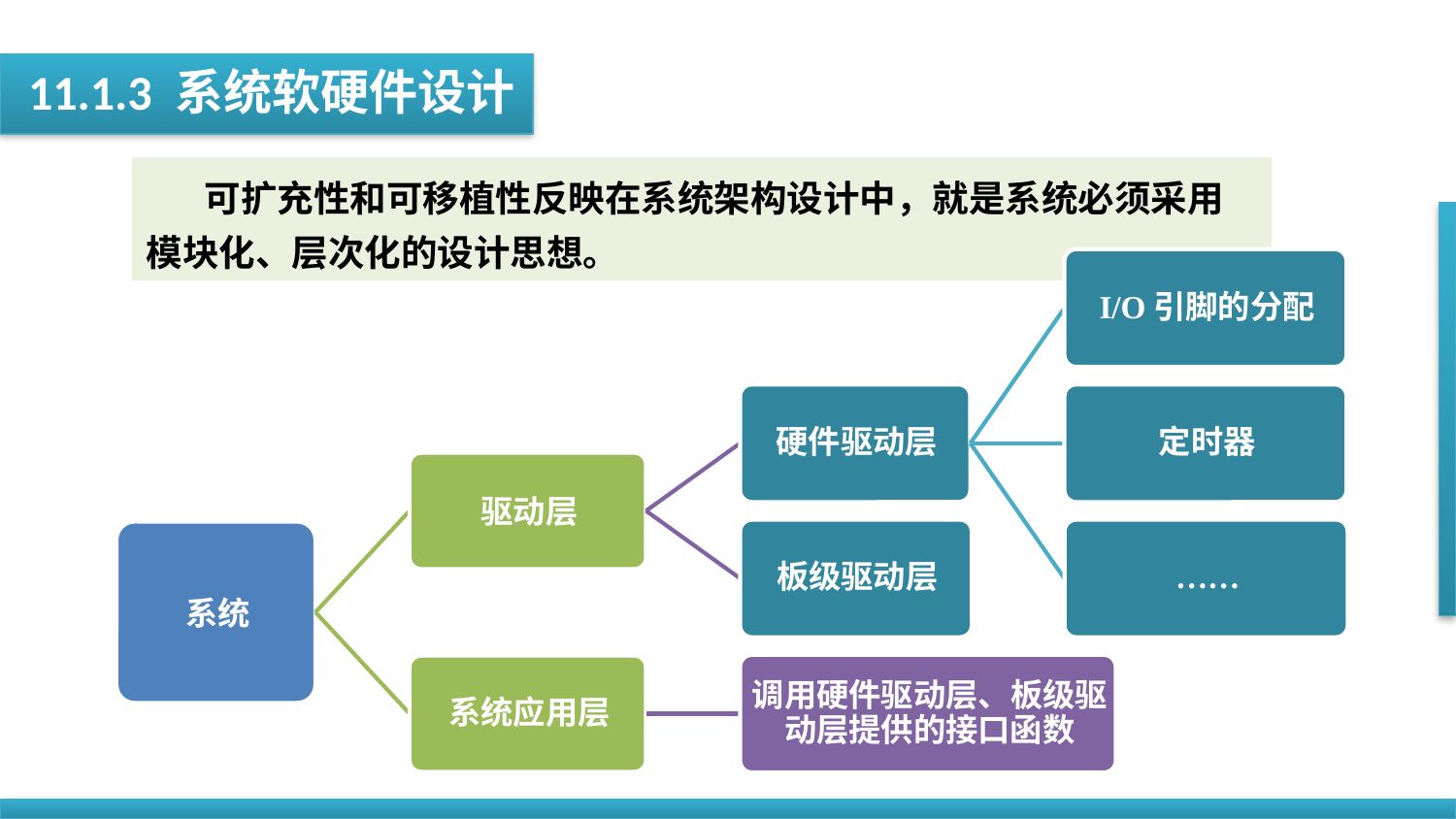

11.1.3 系统软硬件设计

      可扩充性和可移植性反映在系统架构设计中，就是系统必须采用模块化、层次化的设计思想。
系统

驱动层

硬件驱动层

I/O引脚的分配

定时器

……

板级驱动层

系统应用层

调用硬件驱动层、板级驱动层提供的接口函数